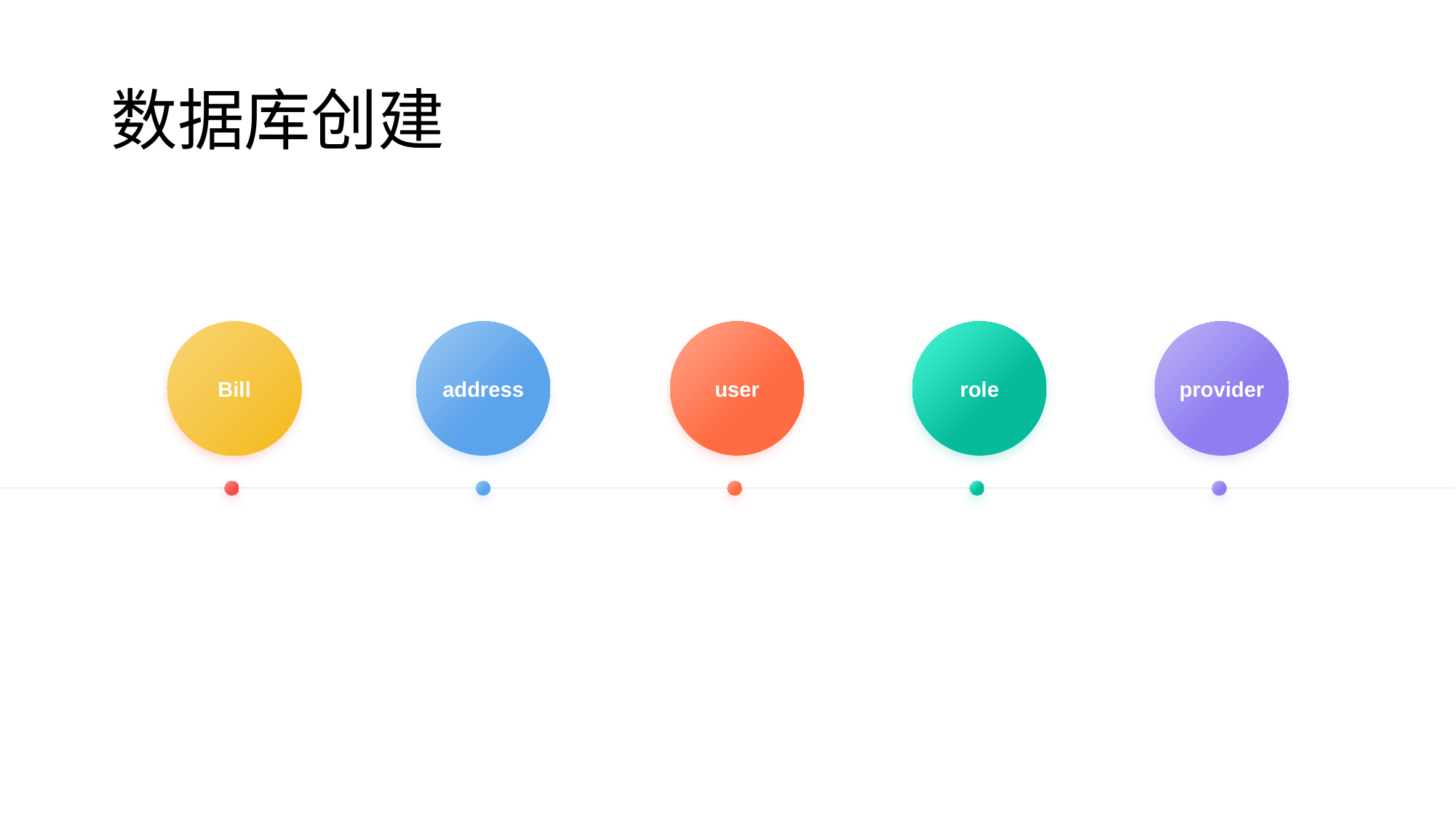

# 数据库创建

Bill
address
user
role
provider